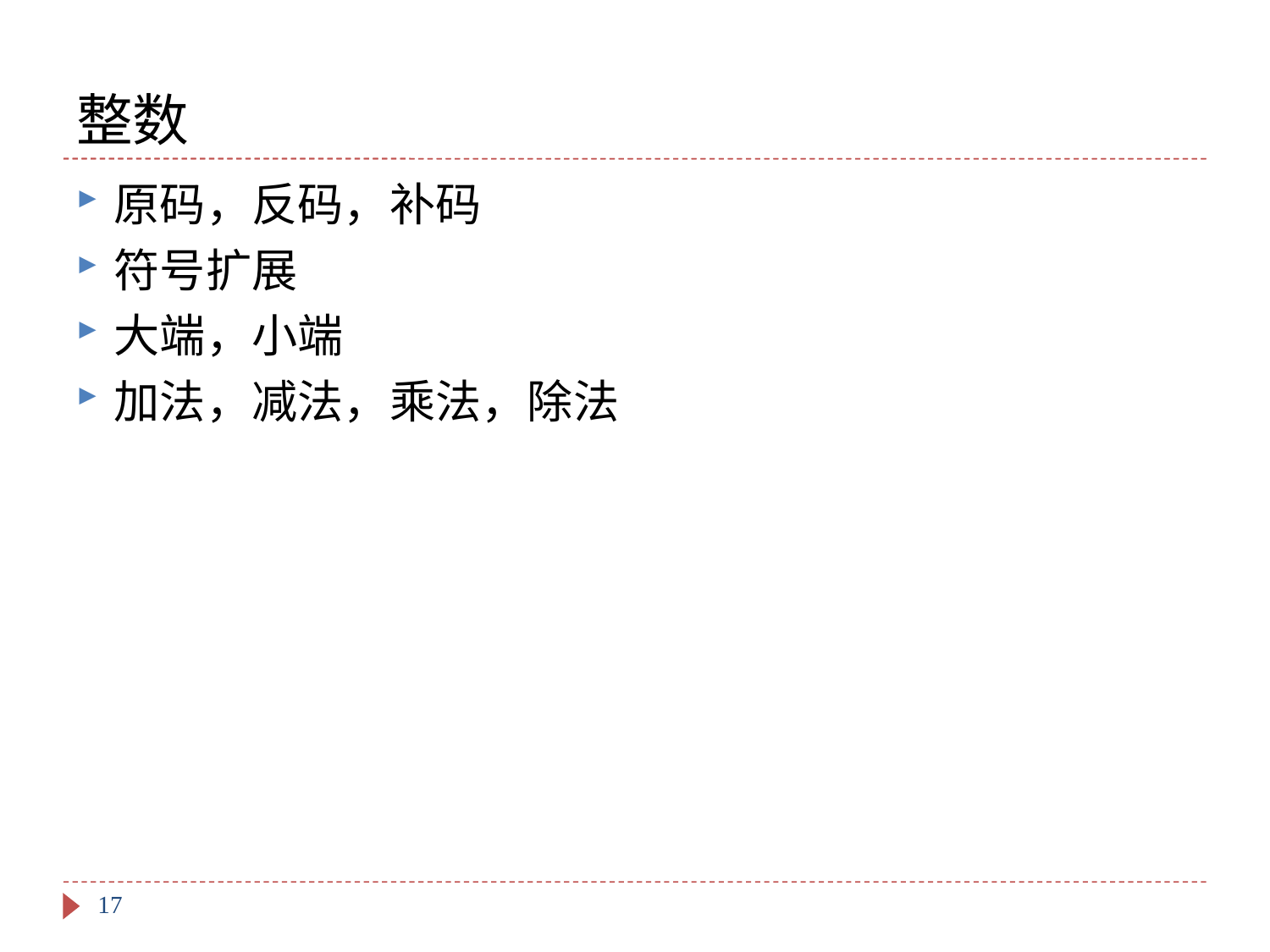

# 整数
原码，反码，补码
符号扩展
大端，小端
加法，减法，乘法，除法
17